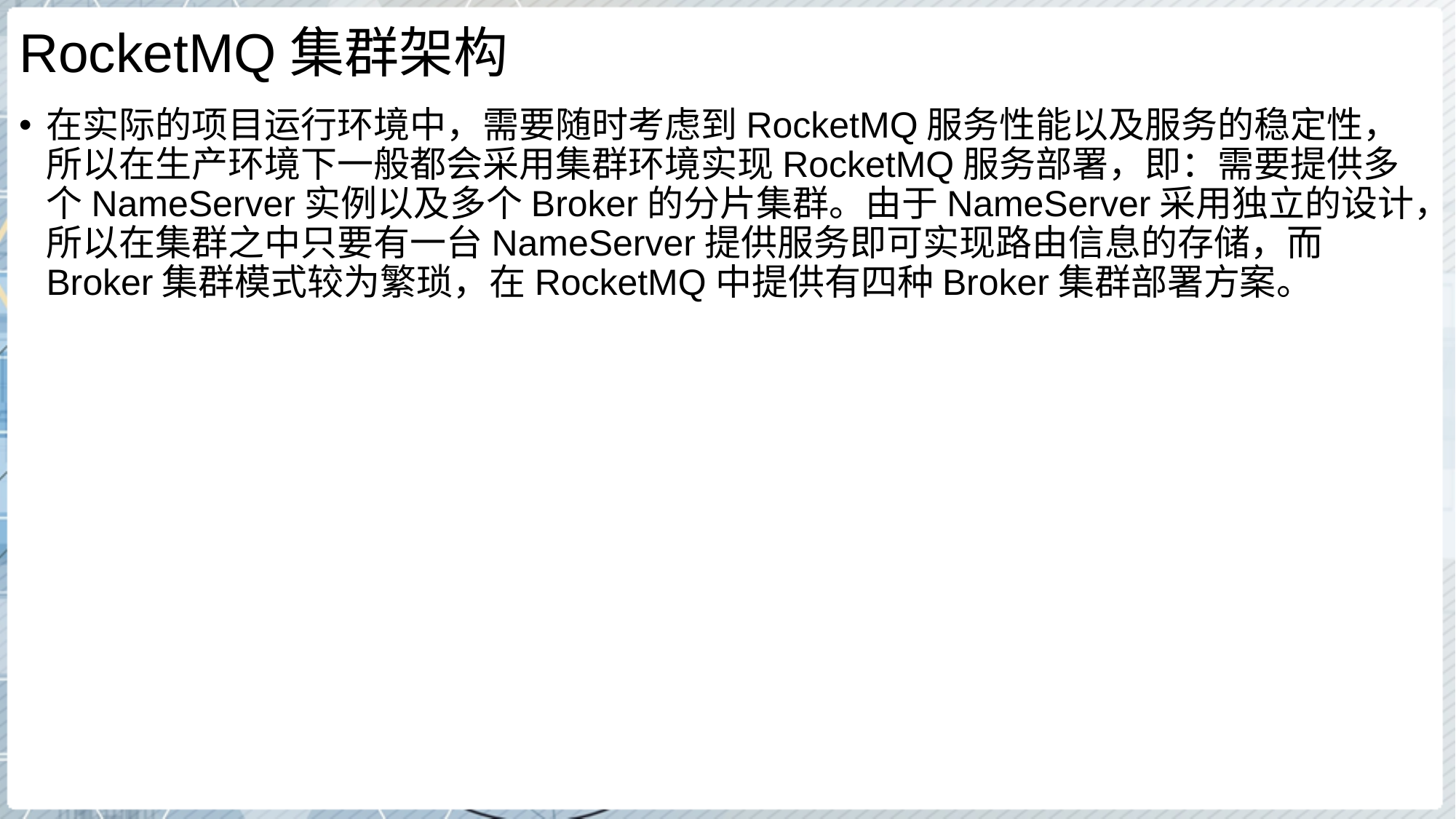

# RocketMQ集群架构
在实际的项目运行环境中，需要随时考虑到RocketMQ服务性能以及服务的稳定性，所以在生产环境下一般都会采用集群环境实现RocketMQ服务部署，即：需要提供多个NameServer实例以及多个Broker的分片集群。由于NameServer采用独立的设计，所以在集群之中只要有一台NameServer提供服务即可实现路由信息的存储，而Broker集群模式较为繁琐，在RocketMQ中提供有四种Broker集群部署方案。